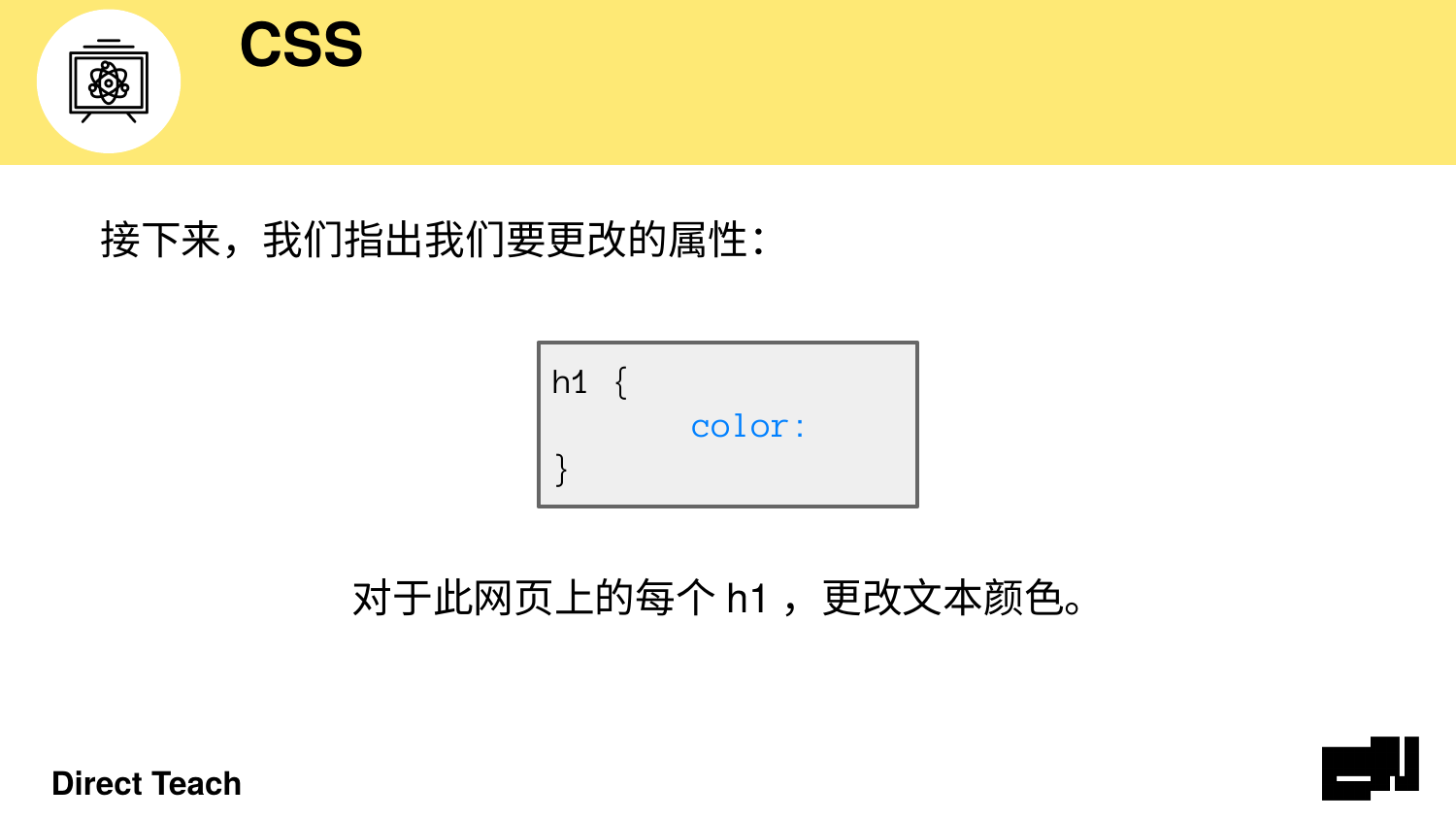

# CSS
接下来，我们指出我们要更改的属性：
h1 {	       color:
}
对于此网页上的每个h1，更改文本颜色。